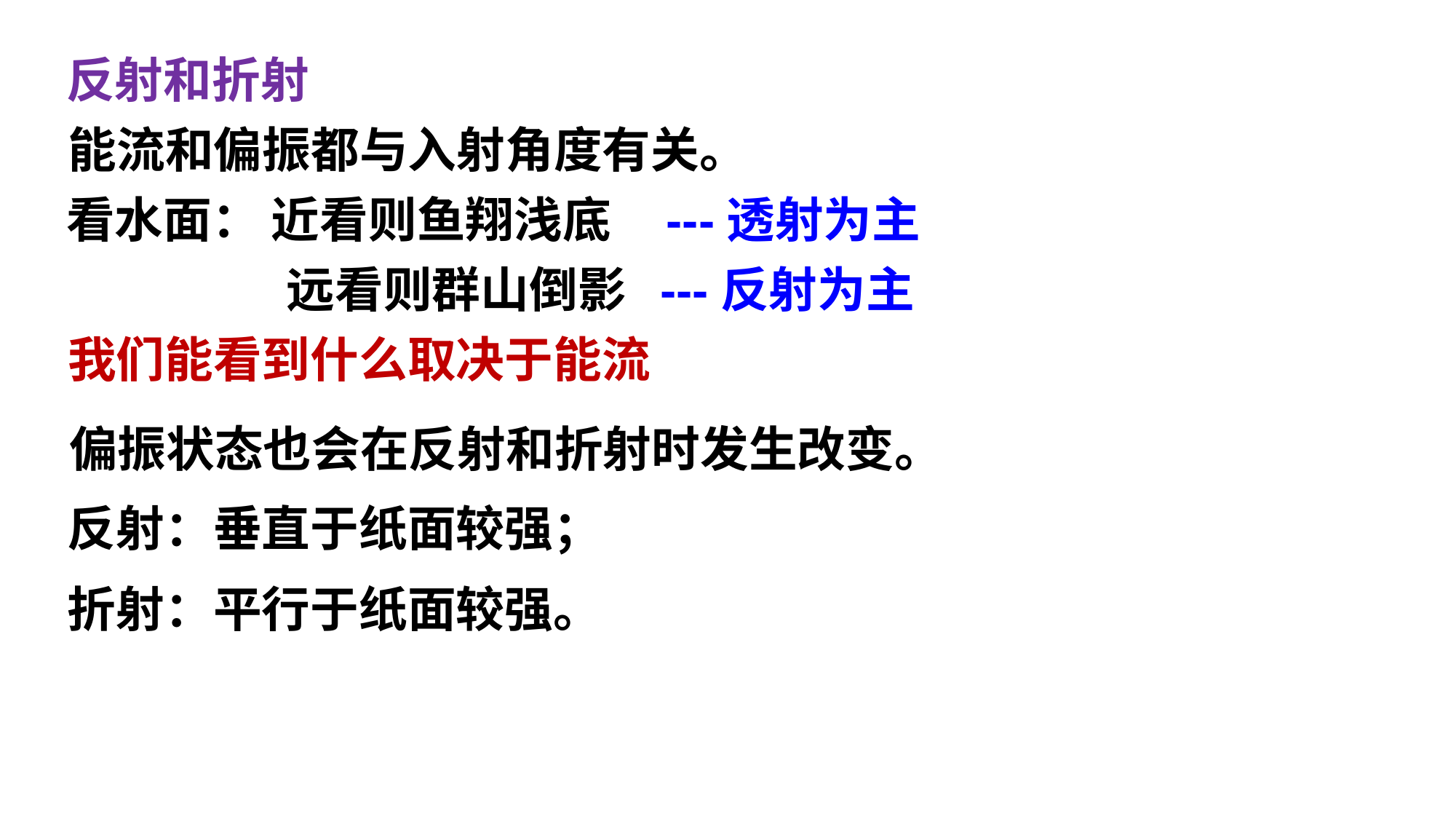

反射和折射
能流和偏振都与入射角度有关。
---透射为主
看水面：
近看则鱼翔浅底
远看则群山倒影  ---反射为主
我们能看到什么取决于能流
偏振状态也会在反射和折射时发生改变。
反射：垂直于纸面较强；
折射：平行于纸面较强。